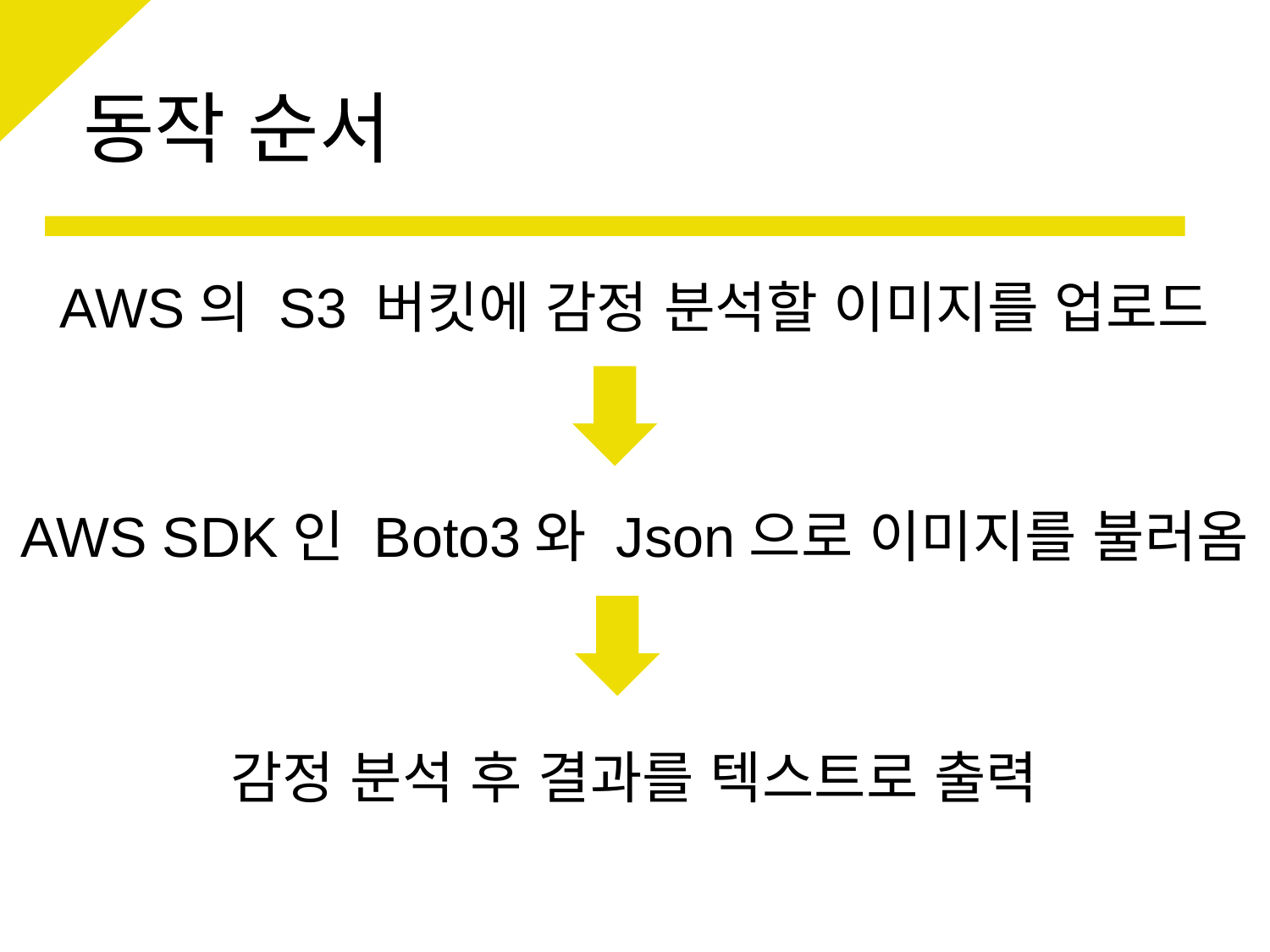

# 동작 순서

AWS의 S3 버킷에 감정 분석할 이미지를 업로드

AWS SDK인 Boto3와 Json으로 이미지를 불러옴

감정 분석 후 결과를 텍스트로 출력